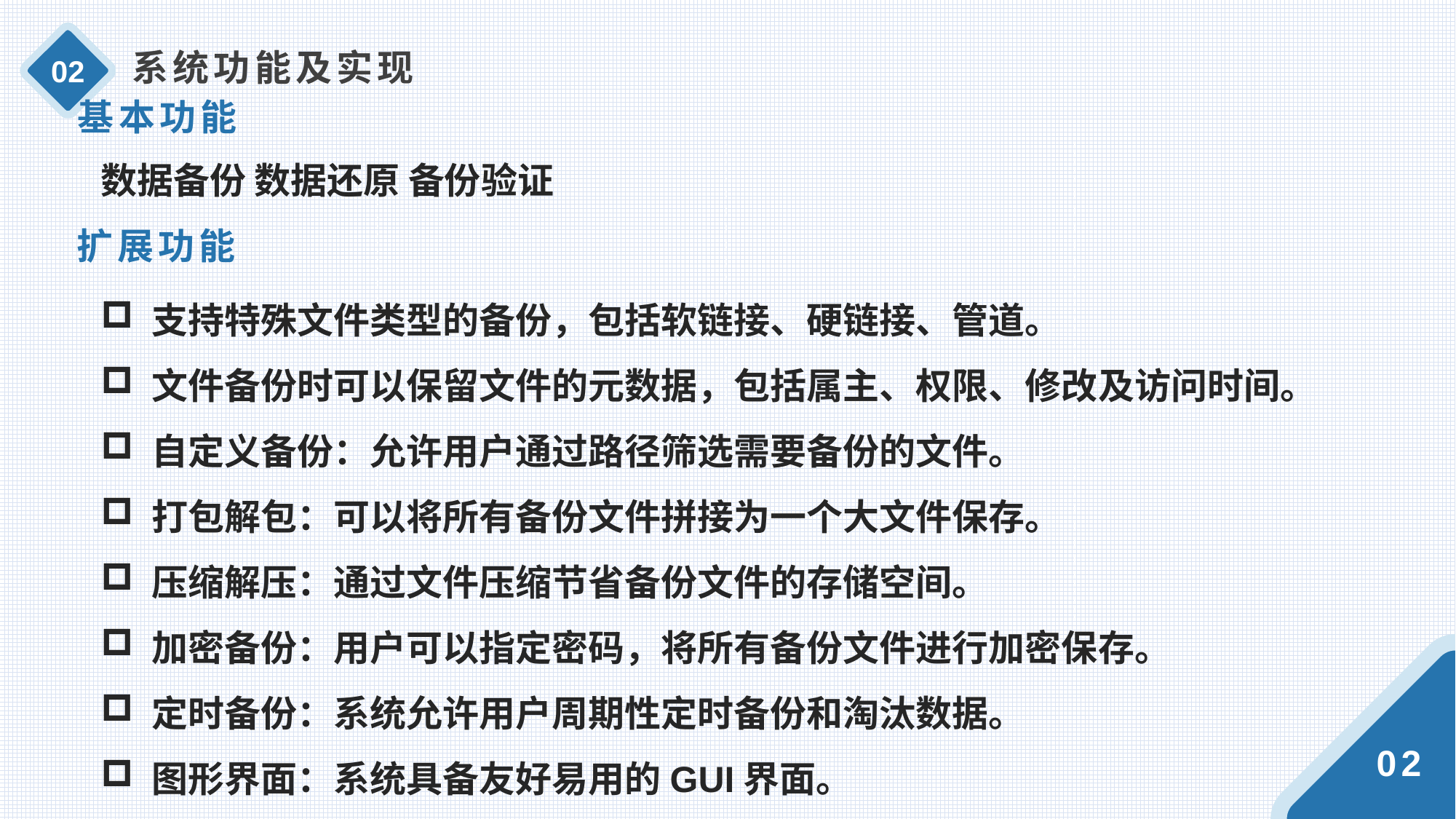

系统功能及实现
02
基本功能
数据备份 数据还原 备份验证
扩展功能
 支持特殊文件类型的备份，包括软链接、硬链接、管道。
 文件备份时可以保留文件的元数据，包括属主、权限、修改及访问时间。
 自定义备份：允许用户通过路径筛选需要备份的文件。
 打包解包：可以将所有备份文件拼接为一个大文件保存。
 压缩解压：通过文件压缩节省备份文件的存储空间。
 加密备份：用户可以指定密码，将所有备份文件进行加密保存。
 定时备份：系统允许用户周期性定时备份和淘汰数据。
 图形界面：系统具备友好易用的GUI界面。

02